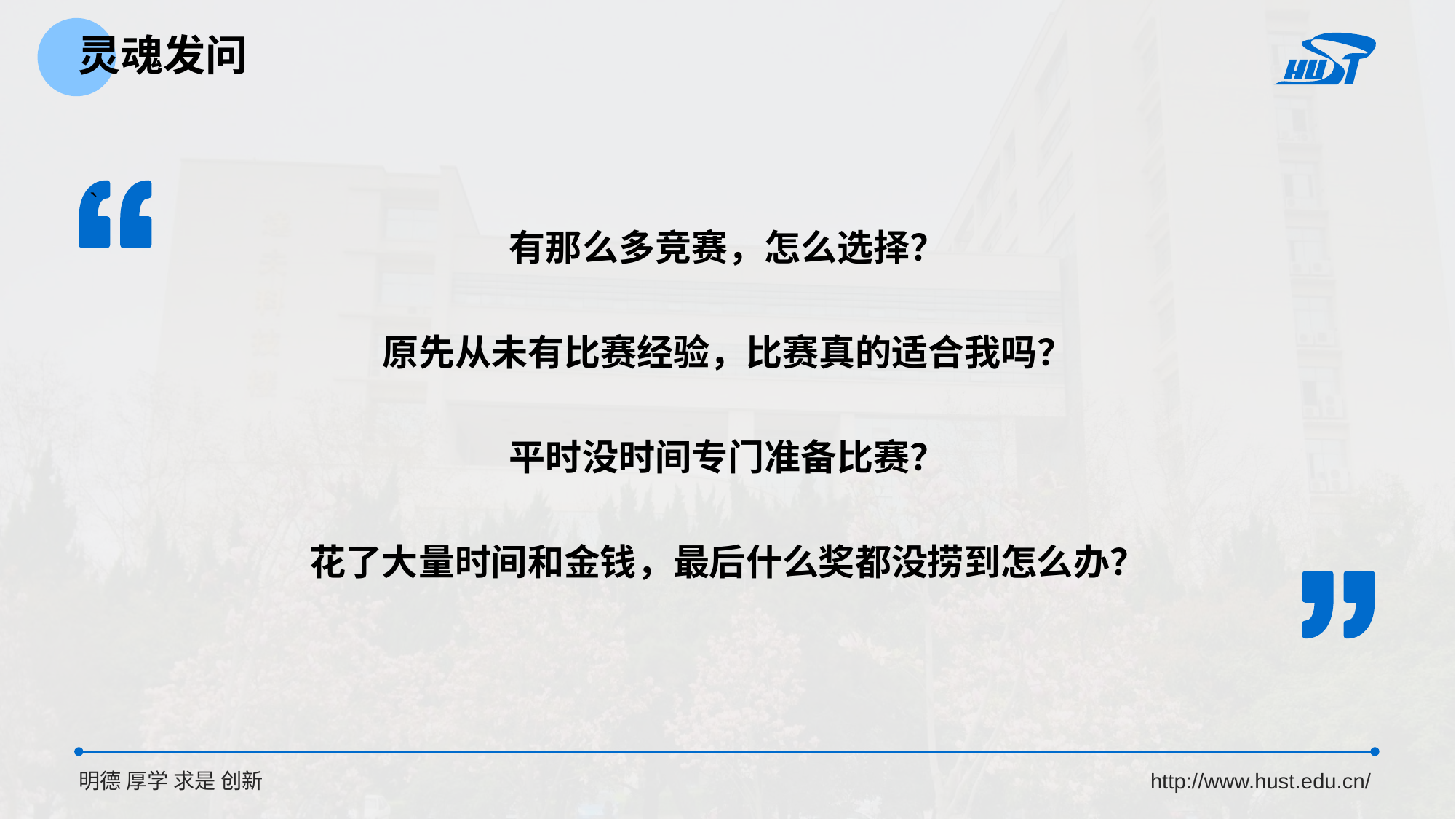

灵魂发问
`
有那么多竞赛，怎么选择？

原先从未有比赛经验，比赛真的适合我吗？

平时没时间专门准备比赛？

花了大量时间和金钱，最后什么奖都没捞到怎么办？